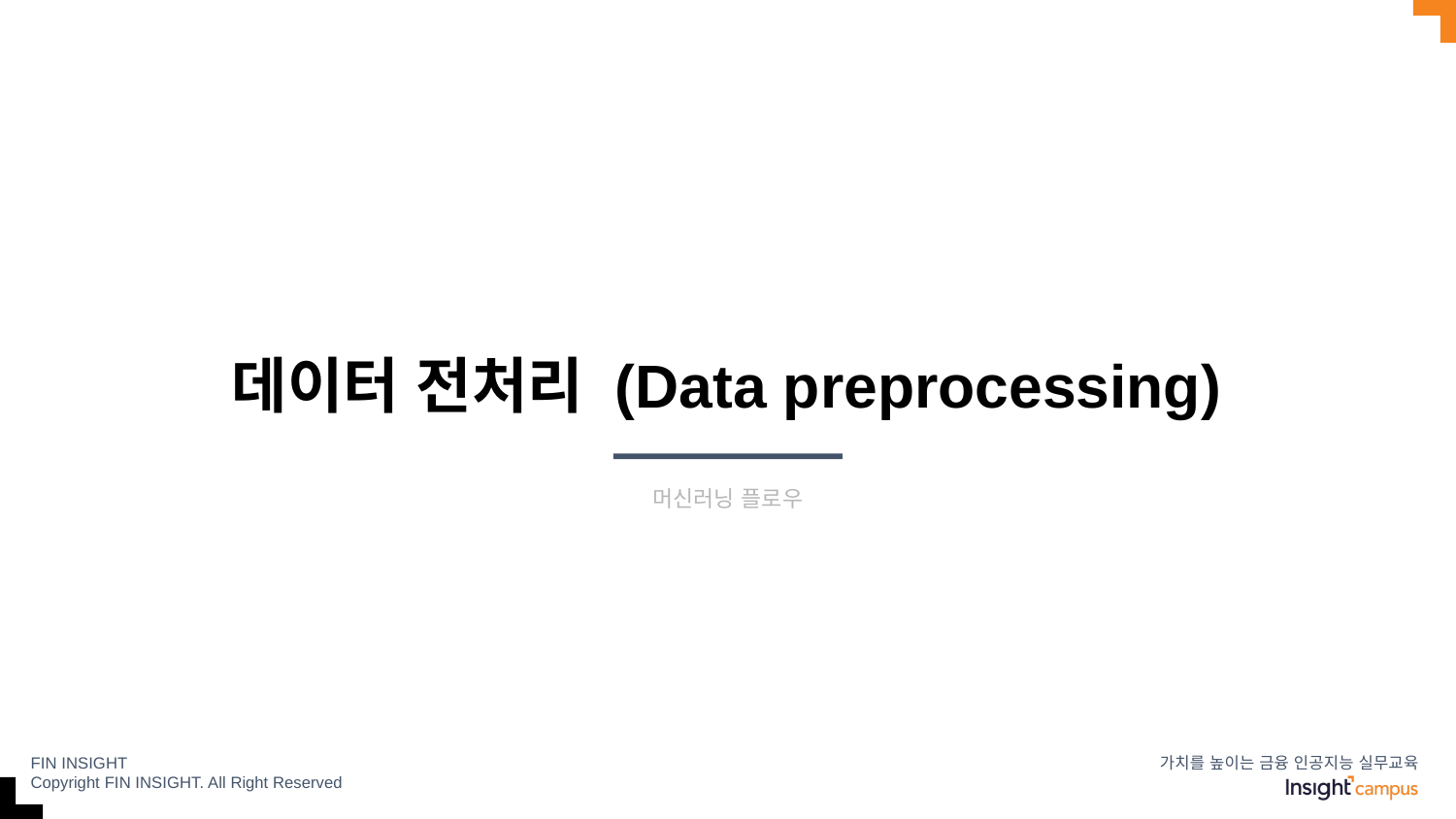

# 데이터 전처리 (Data preprocessing)
머신러닝 플로우